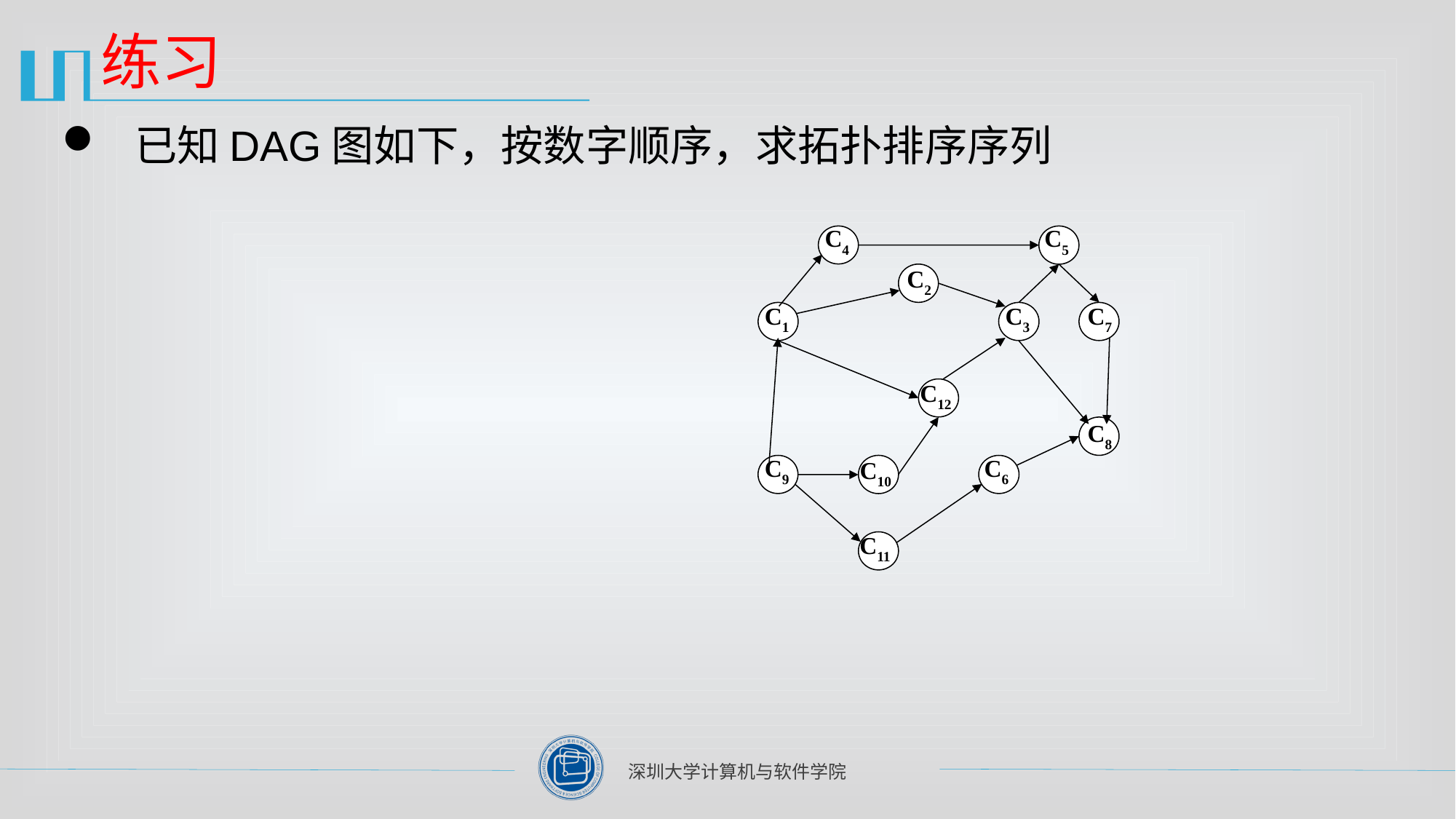

# 练习
已知DAG图如下，按数字顺序，求拓扑排序序列
C4
C5

C2

C1
C3
C7

C12

C8

C9
C6
C10

C11

116